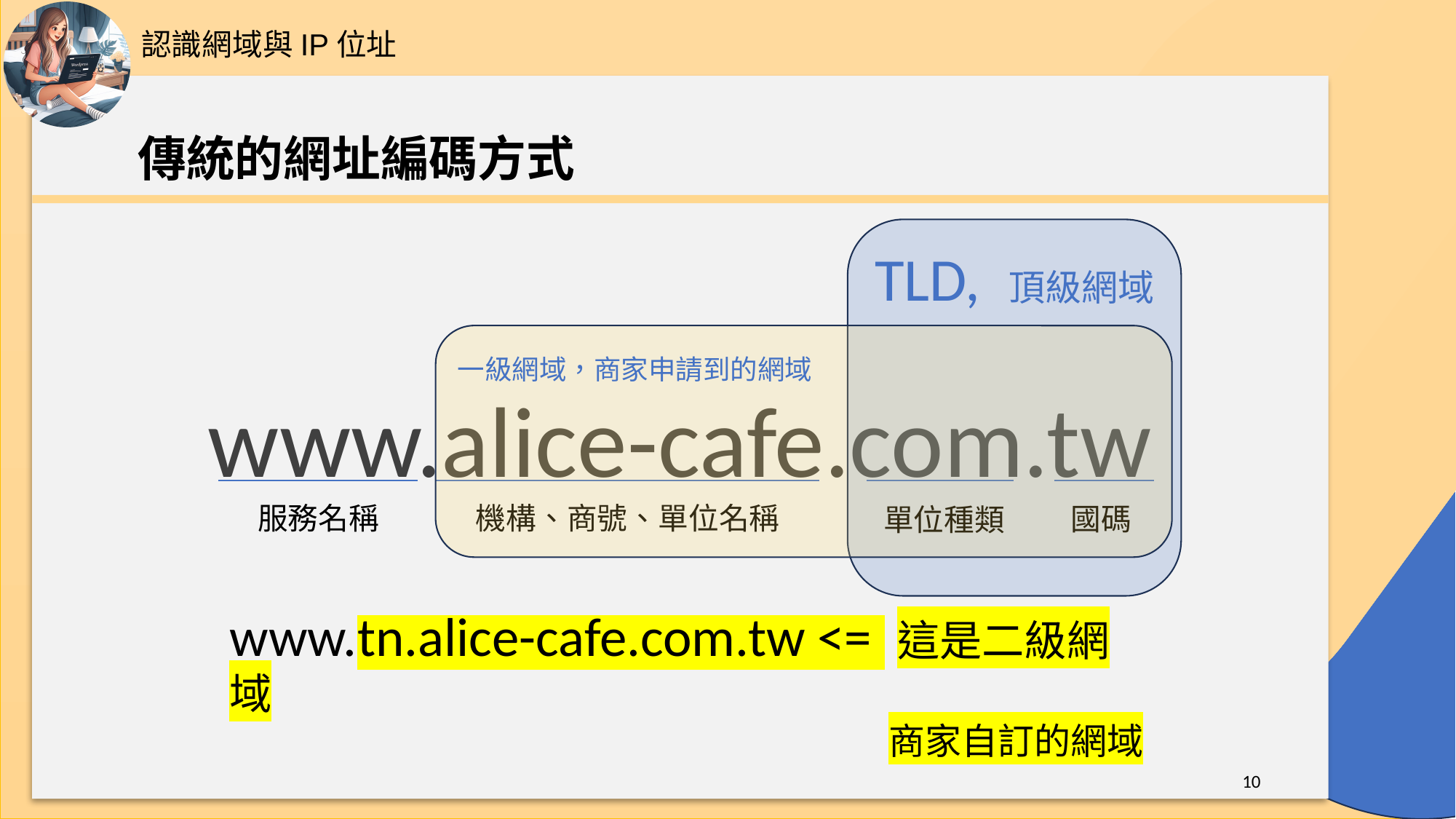

認識網域與IP位址
www.alice-cafe.com.tw
# 傳統的網址編碼方式

TLD, 頂級網域

一級網域，商家申請到的網域

服務名稱
機構、商號、單位名稱
國碼
單位種類
www.tn.alice-cafe.com.tw <= 這是二級網域
商家自訂的網域
10